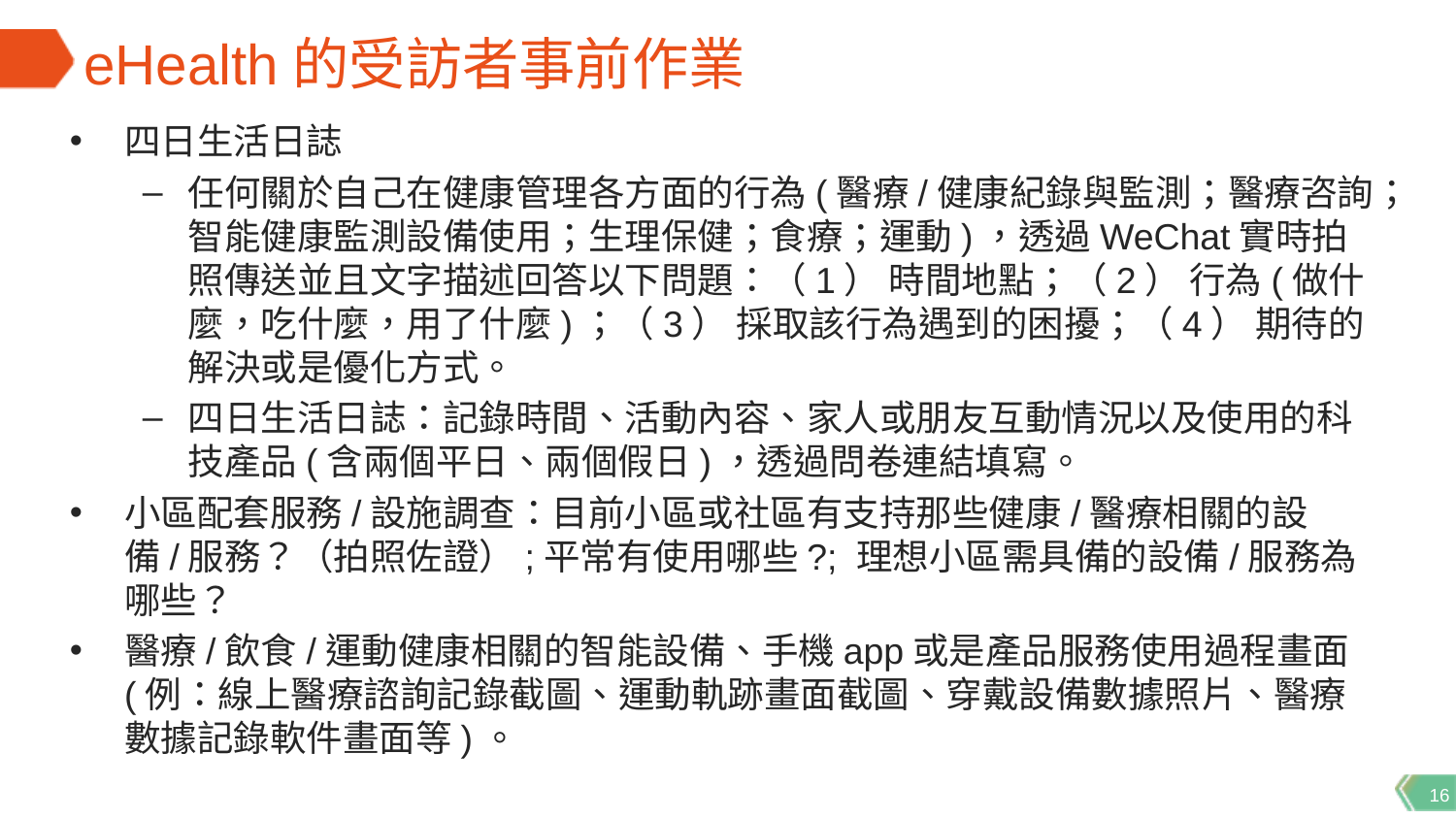

# eHealth的受訪者事前作業
四日生活日誌
任何關於自己在健康管理各方面的行為(醫療/健康紀錄與監測；醫療咨詢；智能健康監測設備使用；生理保健；食療；運動)，透過WeChat實時拍照傳送並且文字描述回答以下問題：（1） 時間地點；（2） 行為(做什麼，吃什麼，用了什麼)；（3） 採取該行為遇到的困擾；（4） 期待的解決或是優化方式。
四日生活日誌：記錄時間、活動內容、家人或朋友互動情況以及使用的科技產品(含兩個平日、兩個假日)，透過問卷連結填寫。
小區配套服務/設施調查：目前小區或社區有支持那些健康/醫療相關的設備/服務？（拍照佐證）;平常有使用哪些?; 理想小區需具備的設備/服務為哪些？
醫療/飲食/運動健康相關的智能設備、手機app或是產品服務使用過程畫面(例：線上醫療諮詢記錄截圖、運動軌跡畫面截圖、穿戴設備數據照片、醫療數據記錄軟件畫面等)。

16